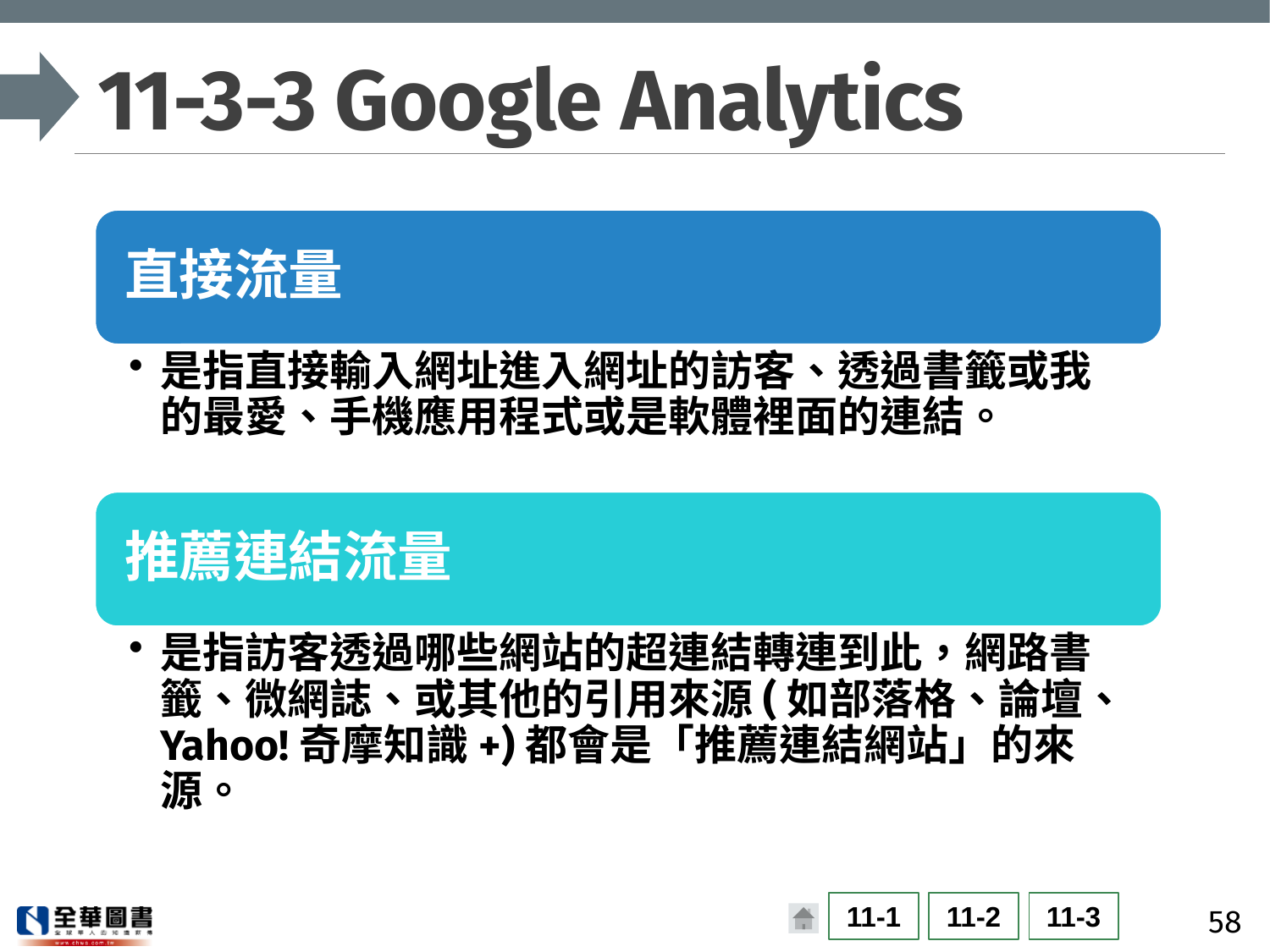

# 11-3-3 Google Analytics
直接流量
是指直接輸入網址進入網址的訪客、透過書籤或我的最愛、手機應用程式或是軟體裡面的連結。
推薦連結流量
是指訪客透過哪些網站的超連結轉連到此，網路書籤、微網誌、或其他的引用來源(如部落格、論壇、Yahoo!奇摩知識+)都會是「推薦連結網站」的來源。
58